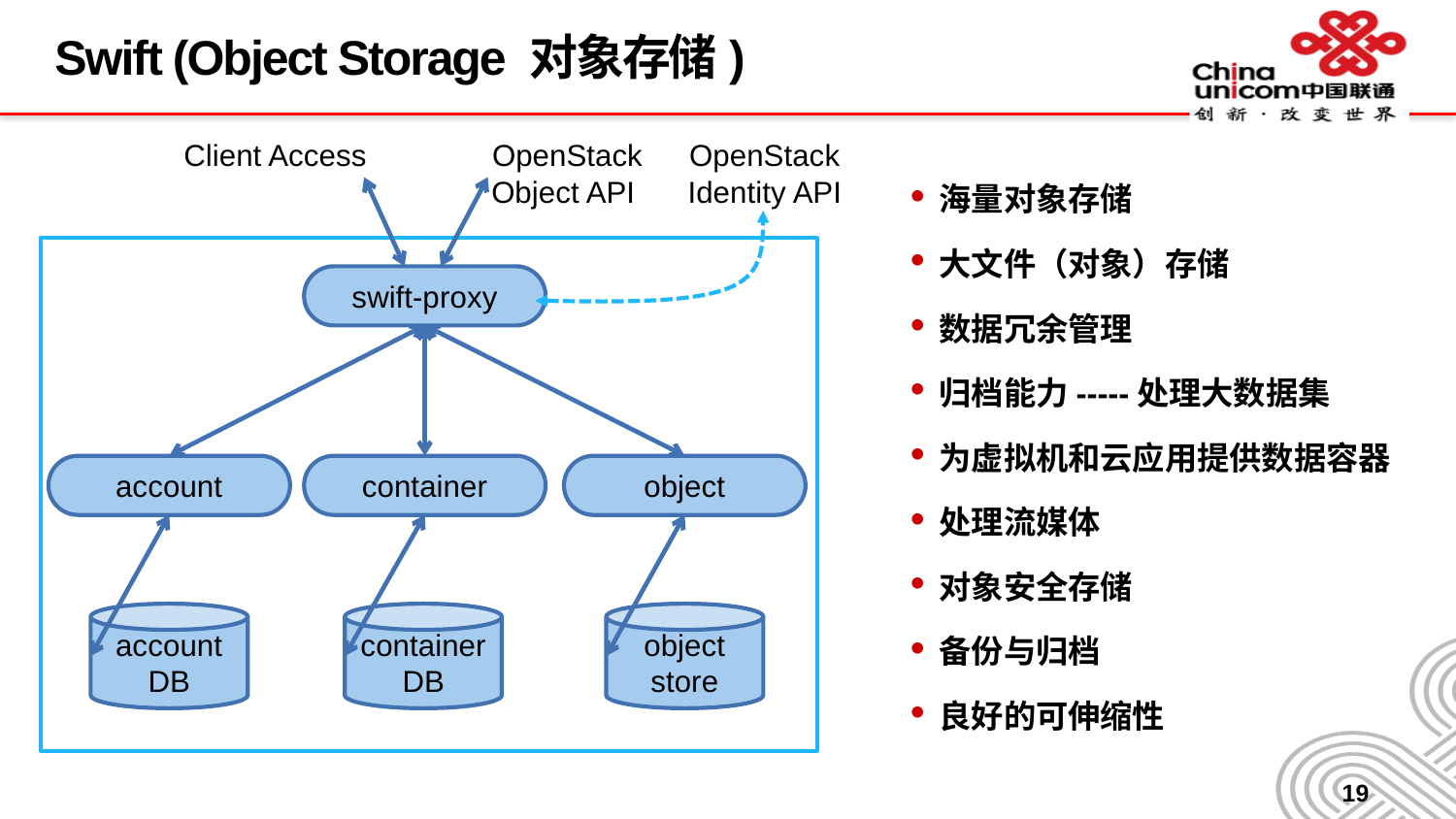

# Swift (Object Storage 对象存储)
Client Access
OpenStack Object API
OpenStack Identity API

swift-proxy
object
account
container
account DB
container DB
object store
海量对象存储
大文件（对象）存储
数据冗余管理
归档能力-----处理大数据集
为虚拟机和云应用提供数据容器
处理流媒体
对象安全存储
备份与归档
良好的可伸缩性
19